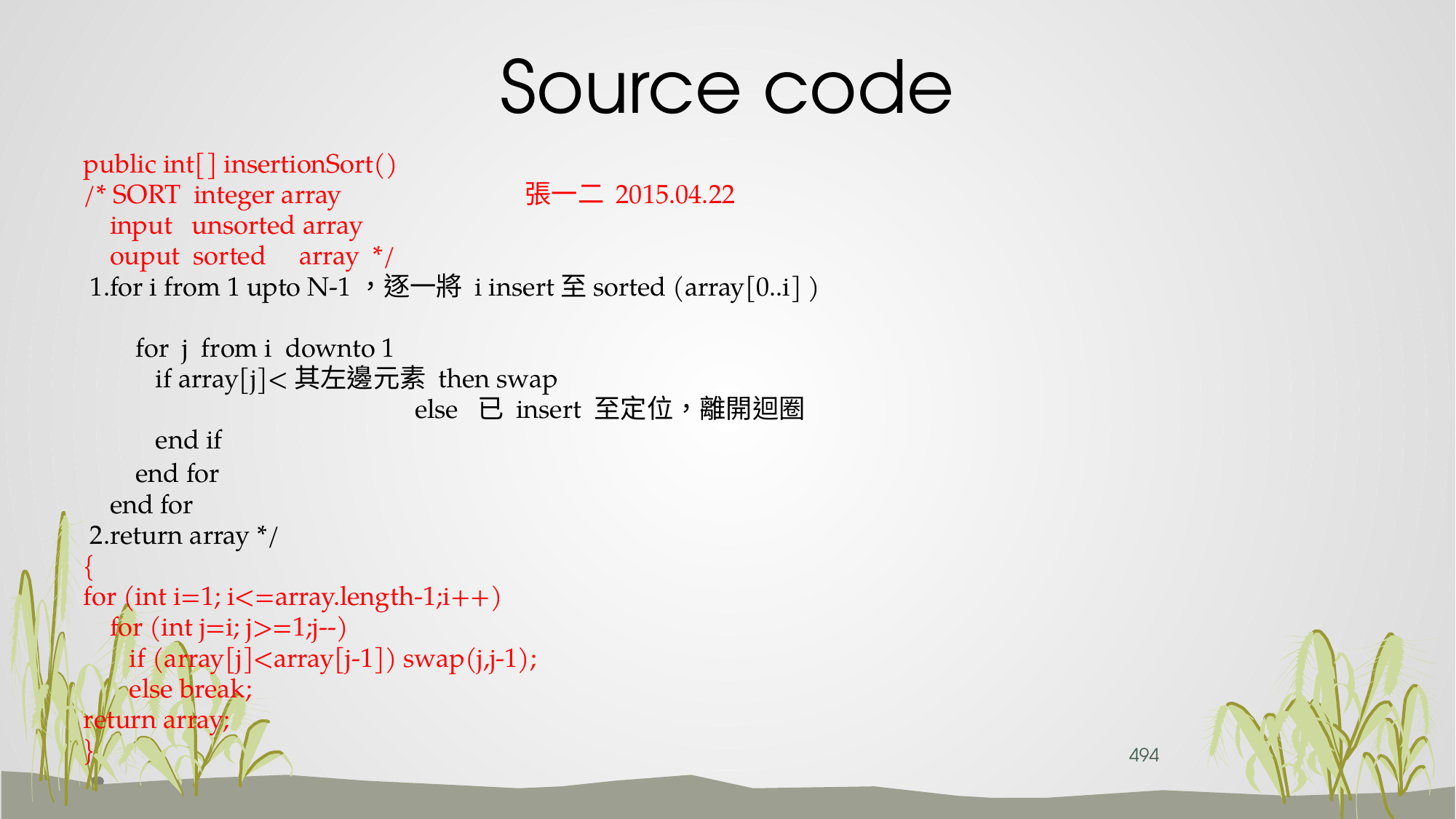

# Source code
public int[] insertionSort()
/* SORT  integer array                           張一二 2015.04.22
    input   unsorted array
    ouput  sorted     array  */
 1.for i from 1 upto N-1，逐一將 i insert至sorted (array[0..i] )

        for  j  from i  downto 1
           if array[j]<其左邊元素 then swap
	                                            else  已 insert 至定位，離開迴圈
           end if
       end for
    end for
 2.return array */
{
for (int i=1; i<=array.length-1;i++)
    for (int j=i; j>=1;j--)
       if (array[j]<array[j-1]) swap(j,j-1);
       else break;
return array;
}
494